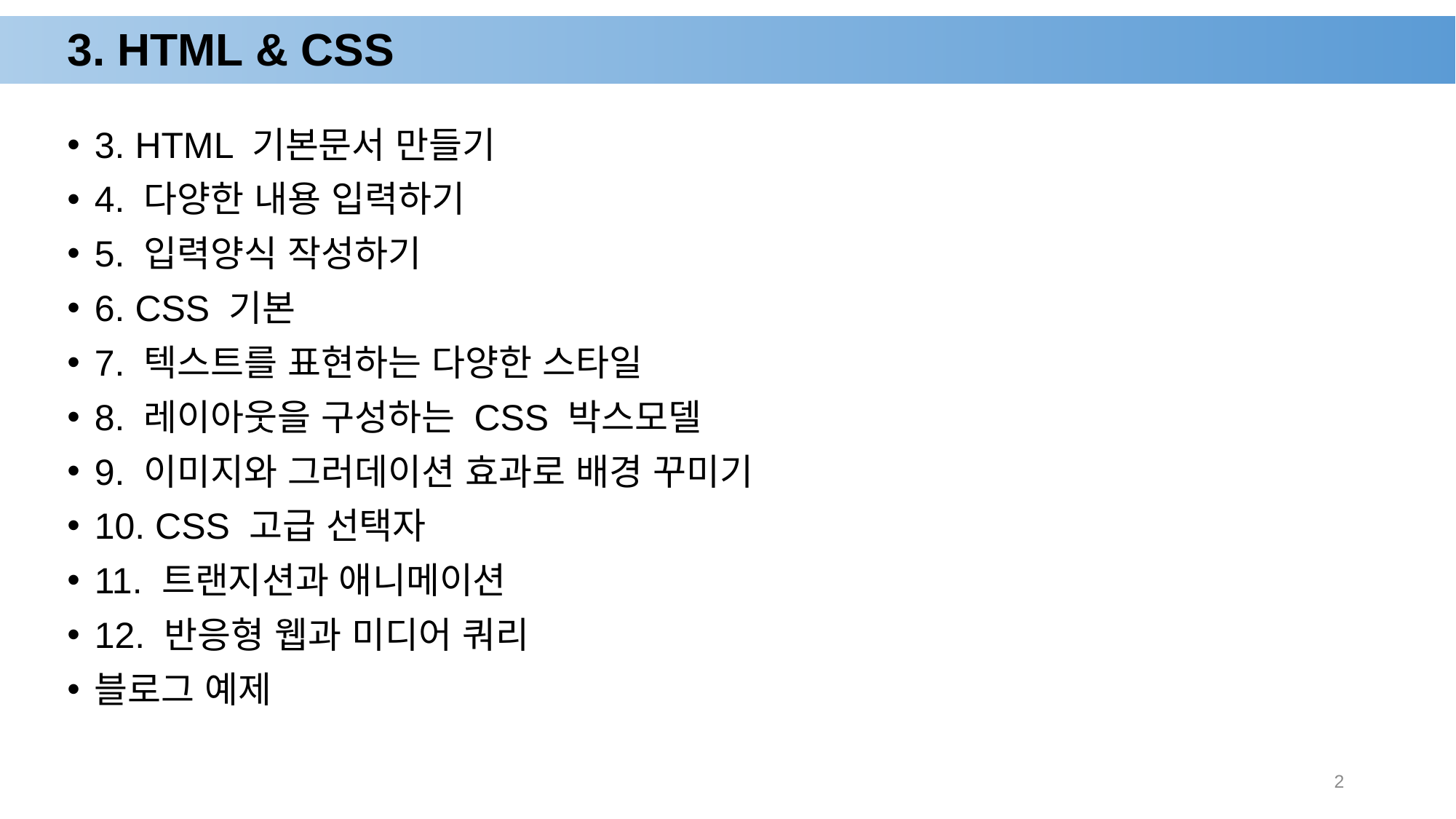

# 3. HTML & CSS
3. HTML 기본문서 만들기
4. 다양한 내용 입력하기
5. 입력양식 작성하기
6. CSS 기본
7. 텍스트를 표현하는 다양한 스타일
8. 레이아웃을 구성하는 CSS 박스모델
9. 이미지와 그러데이션 효과로 배경 꾸미기
10. CSS 고급 선택자
11. 트랜지션과 애니메이션
12. 반응형 웹과 미디어 쿼리
블로그 예제
2